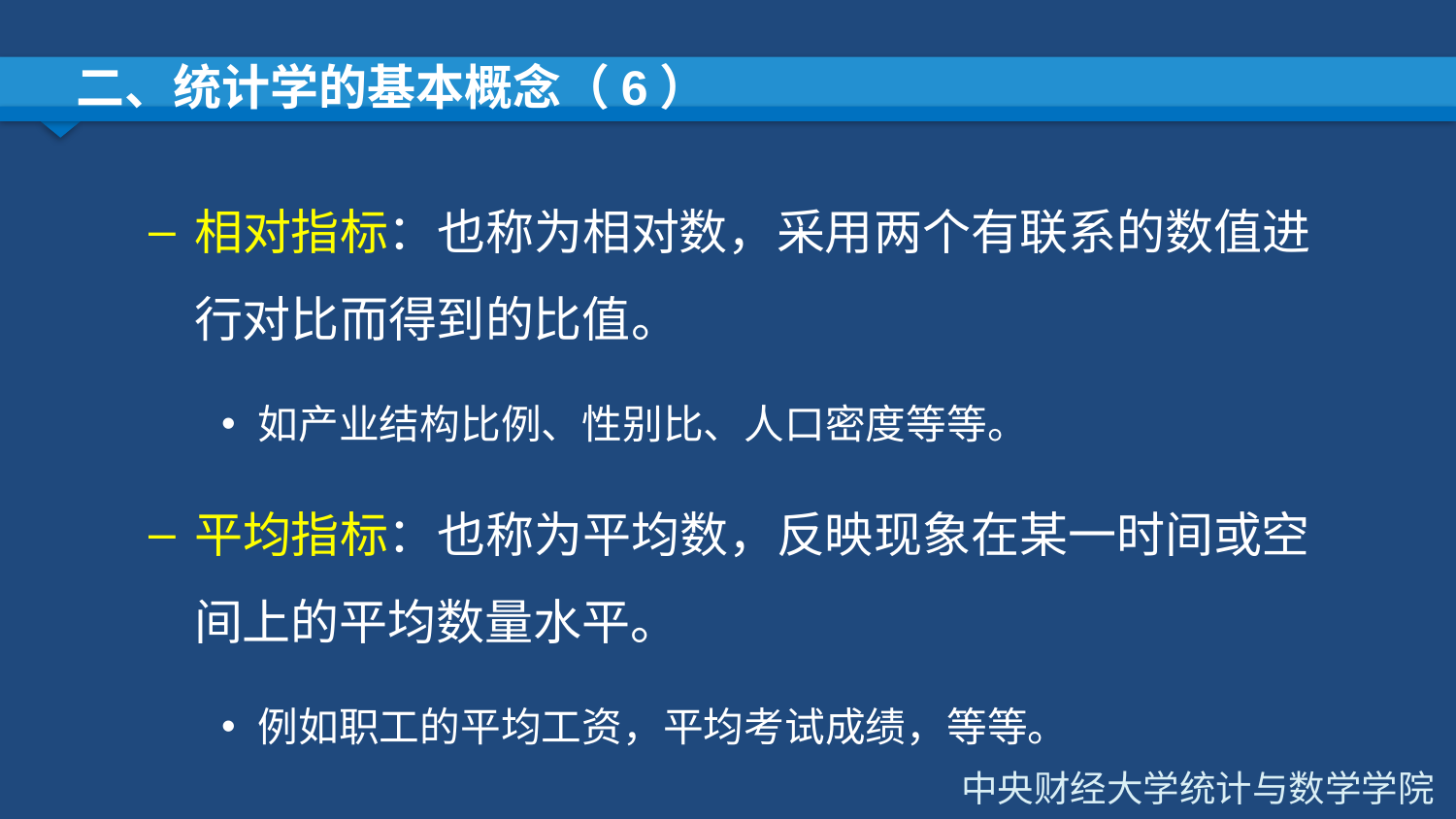

# 二、统计学的基本概念（6）
相对指标：也称为相对数，采用两个有联系的数值进行对比而得到的比值。
如产业结构比例、性别比、人口密度等等。
平均指标：也称为平均数，反映现象在某一时间或空间上的平均数量水平。
例如职工的平均工资，平均考试成绩，等等。